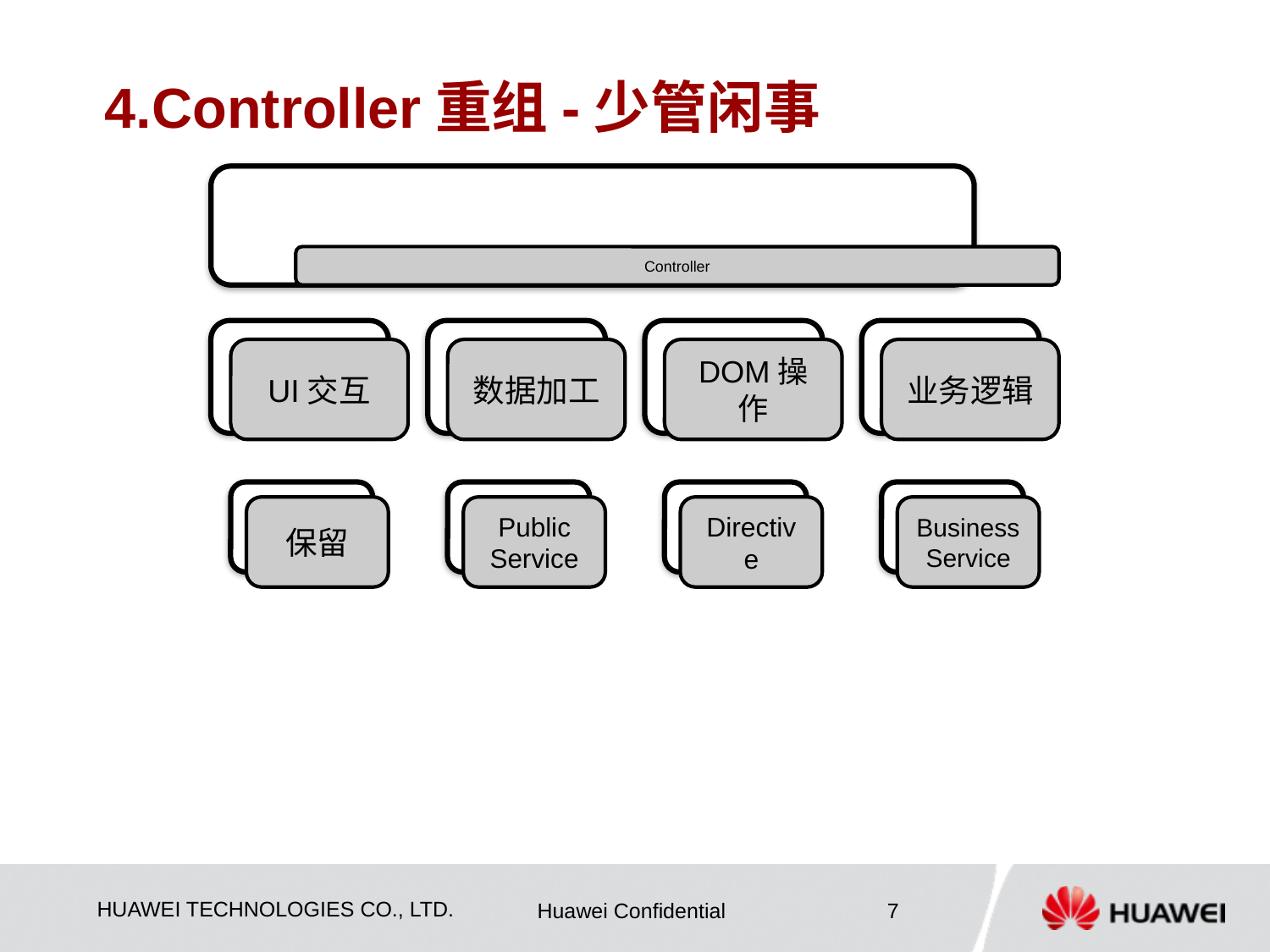

# 4.Controller重组-少管闲事
Controller
UI交互
业务逻辑
DOM操作
数据加工
保留
Public Service
Directive
Business Service